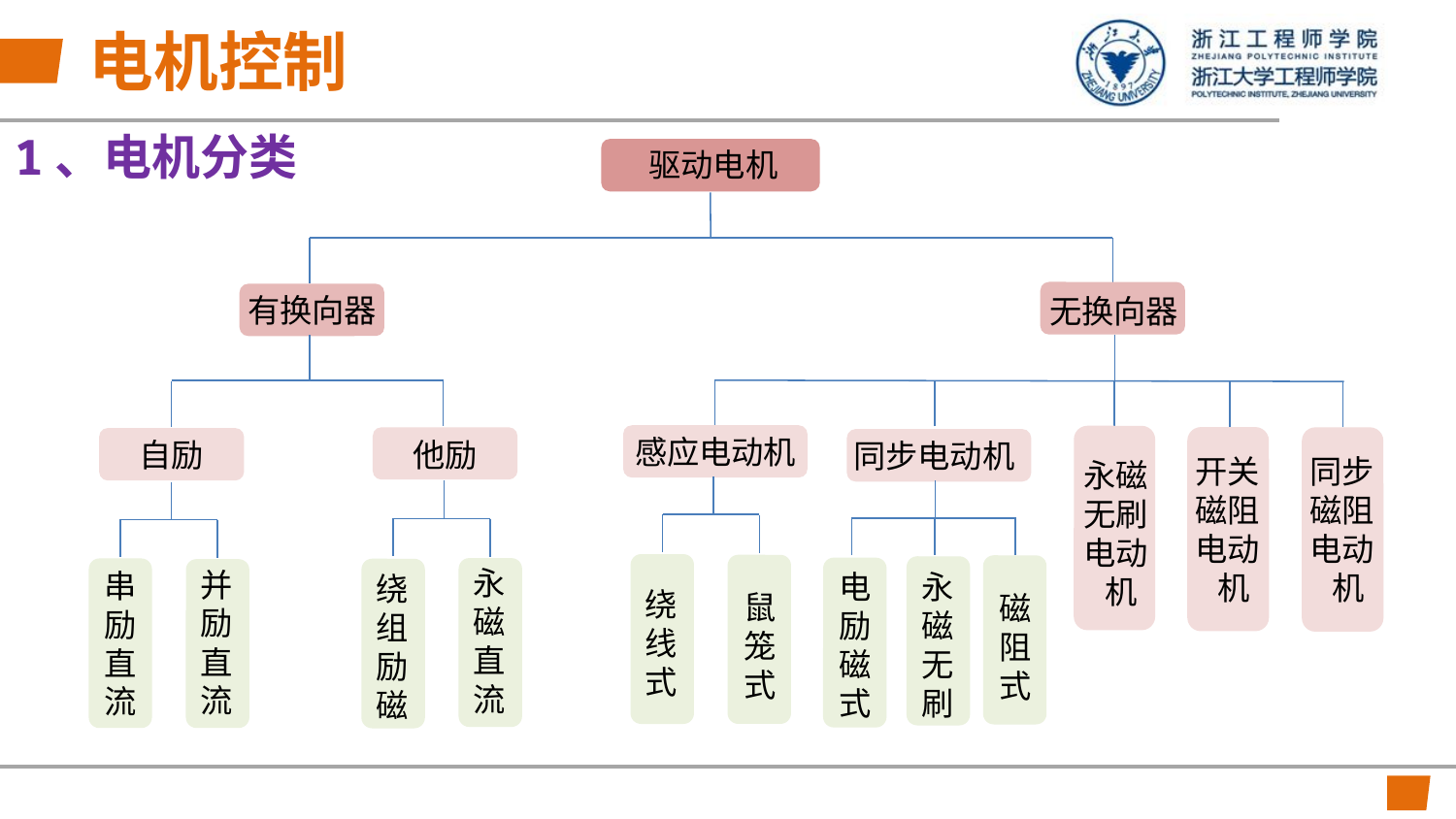

# 电机控制
1、电机分类
驱动电机

有换向器

无换向器

永磁
无刷
电动
  机
感应电动机

自励
他励

同步电动机
开关
磁阻
电动
  机
同步
磁阻
电动
  机

永
磁
直
流

并
励
直
流

串
励
直
流

永
磁
无
刷
电
励
磁
式
绕组励
磁
绕
线
式
鼠
笼
式
磁
阻
式
3